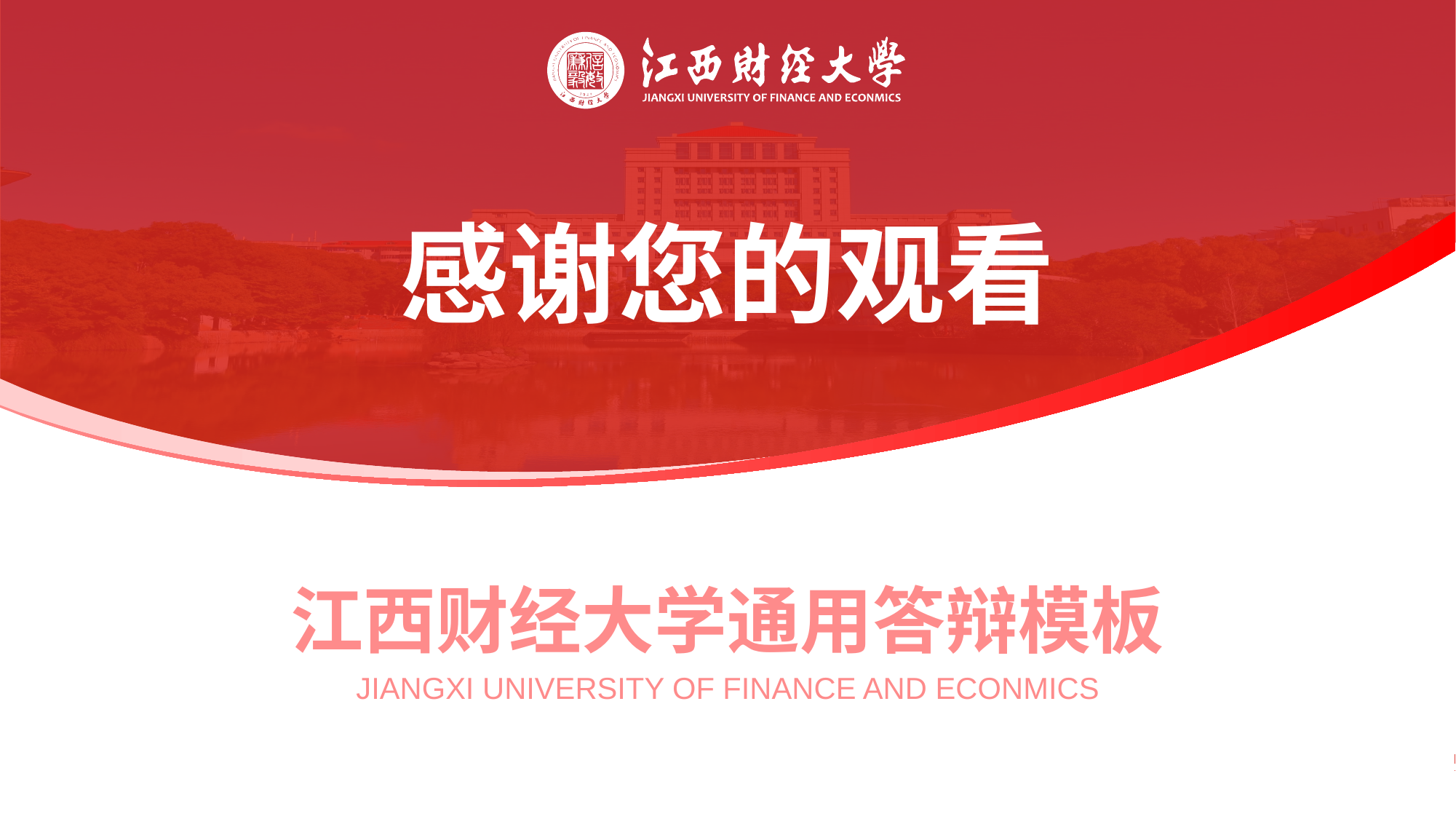

# 感谢您的观看
江西财经大学通用答辩模板
JIANGXI UNIVERSITY OF FINANCE AND ECONMICS